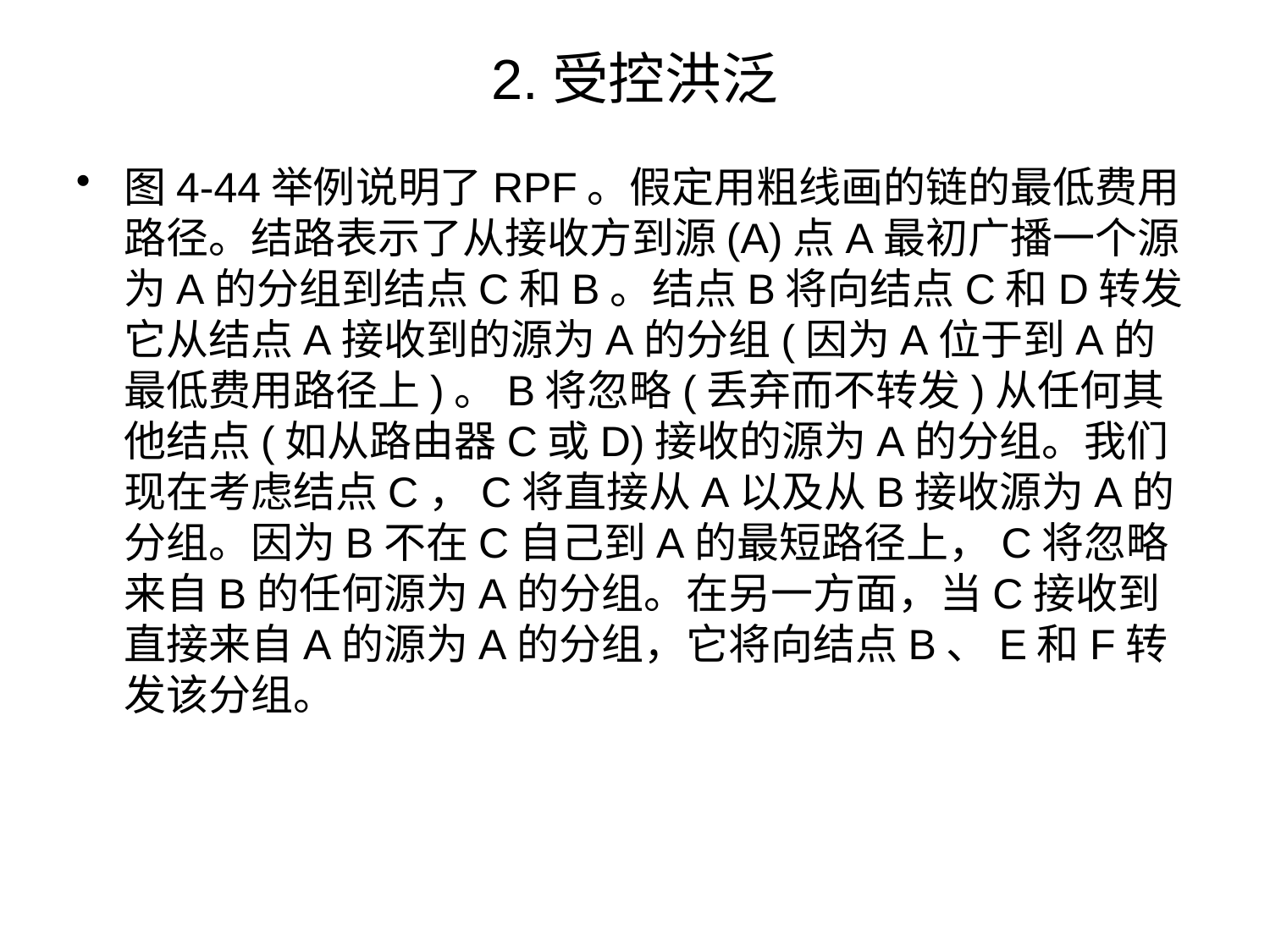

# 2.受控洪泛
图4-44举例说明了RPF。假定用粗线画的链的最低费用路径。结路表示了从接收方到源(A)点A最初广播一个源为A的分组到结点C和B。结点B将向结点C和D转发它从结点A接收到的源为A的分组(因为A位于到A的最低费用路径上)。B将忽略(丢弃而不转发)从任何其他结点(如从路由器C或D)接收的源为A的分组。我们现在考虑结点C，C将直接从A以及从B接收源为A的分组。因为B不在C自己到A的最短路径上，C将忽略来自B的任何源为A的分组。在另一方面，当C接收到直接来自A的源为A的分组，它将向结点B、E和F转发该分组。